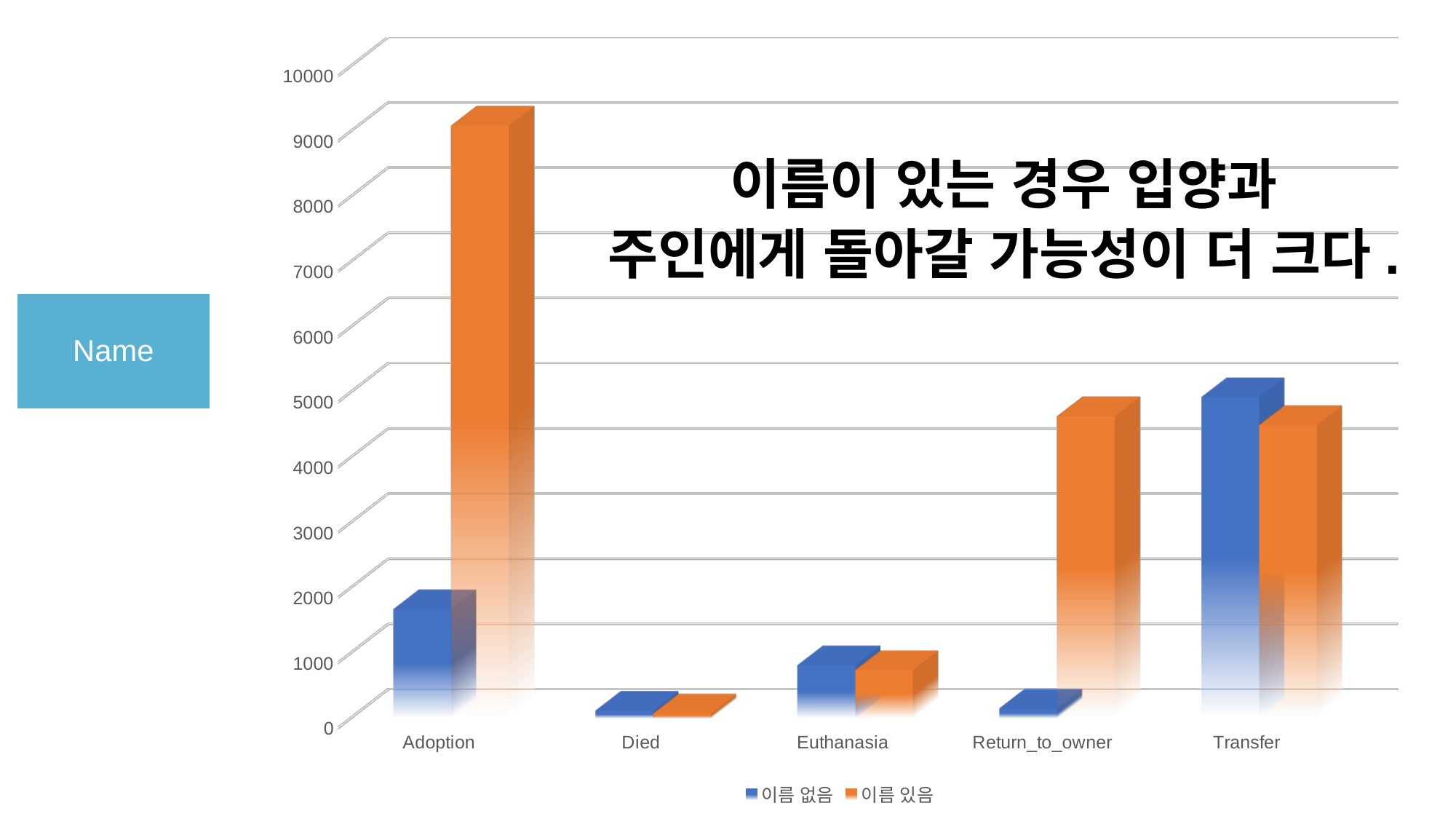

[unsupported chart]

이름이 있는 경우 입양과
주인에게 돌아갈 가능성이 더 크다.
Name